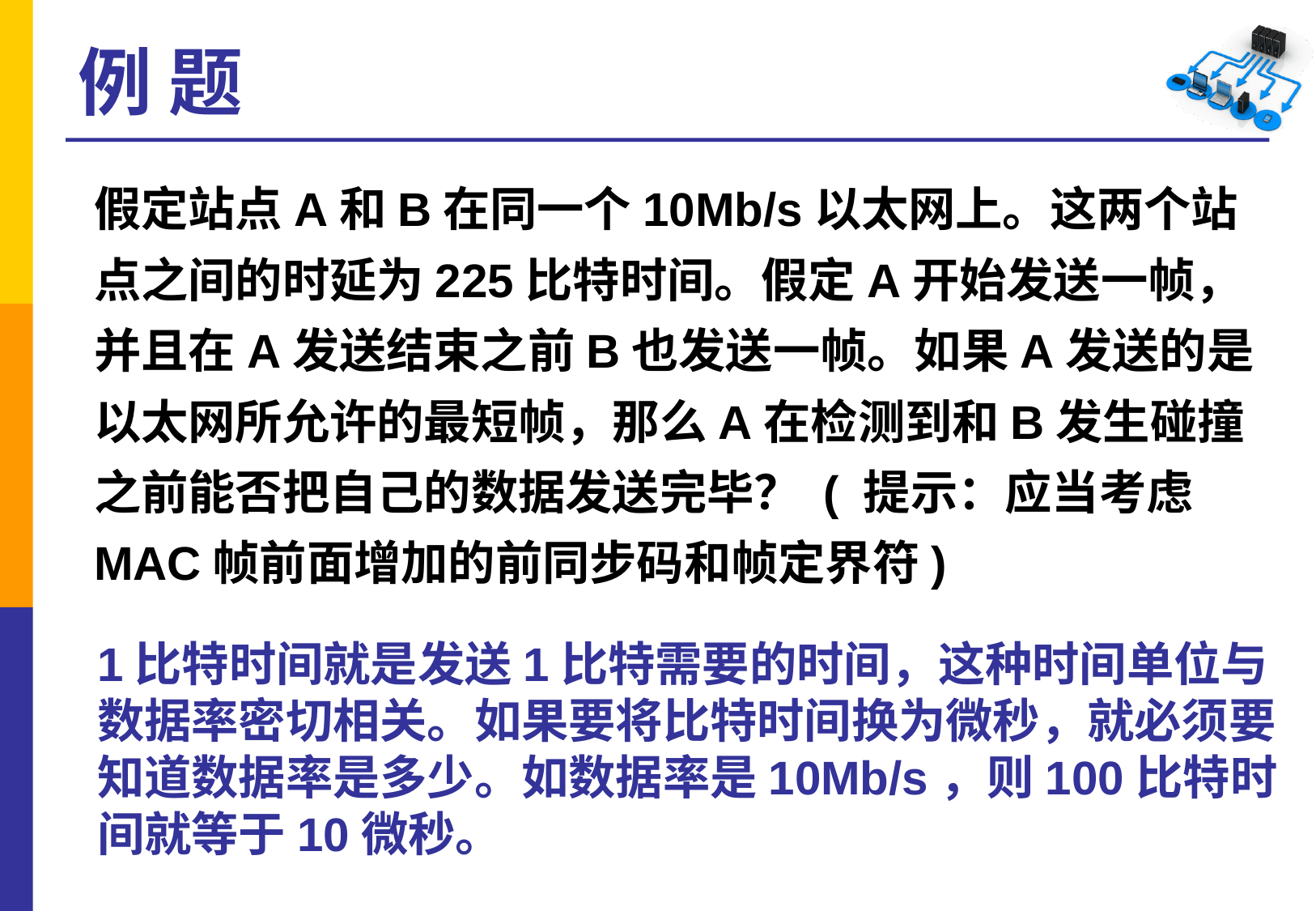

# 例 题
假定站点A和B在同一个10Mb/s以太网上。这两个站点之间的时延为225比特时间。假定A开始发送一帧，并且在A发送结束之前B也发送一帧。如果A发送的是以太网所允许的最短帧，那么A在检测到和B发生碰撞之前能否把自己的数据发送完毕？ ( 提示：应当考虑MAC帧前面增加的前同步码和帧定界符)
1比特时间就是发送1比特需要的时间，这种时间单位与数据率密切相关。如果要将比特时间换为微秒，就必须要知道数据率是多少。如数据率是10Mb/s，则100比特时间就等于10微秒。